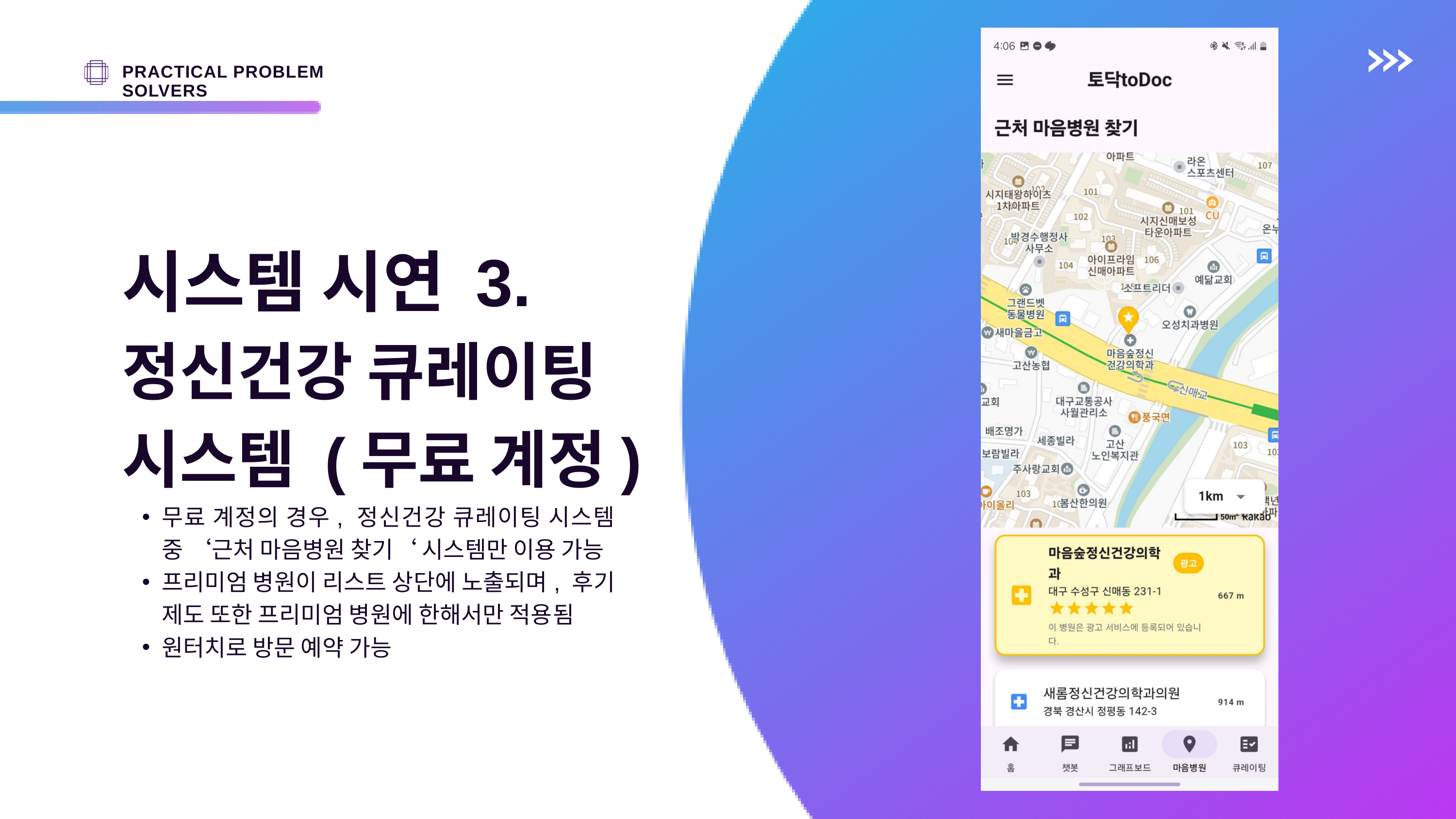

PRACTICAL PROBLEM SOLVERS

시스템 시연 3.
정신건강 큐레이팅 시스템 (무료 계정)
무료 계정의 경우, 정신건강 큐레이팅 시스템 중 ‘근처 마음병원 찾기‘ 시스템만 이용 가능
프리미엄 병원이 리스트 상단에 노출되며, 후기 제도 또한 프리미엄 병원에 한해서만 적용됨
원터치로 방문 예약 가능